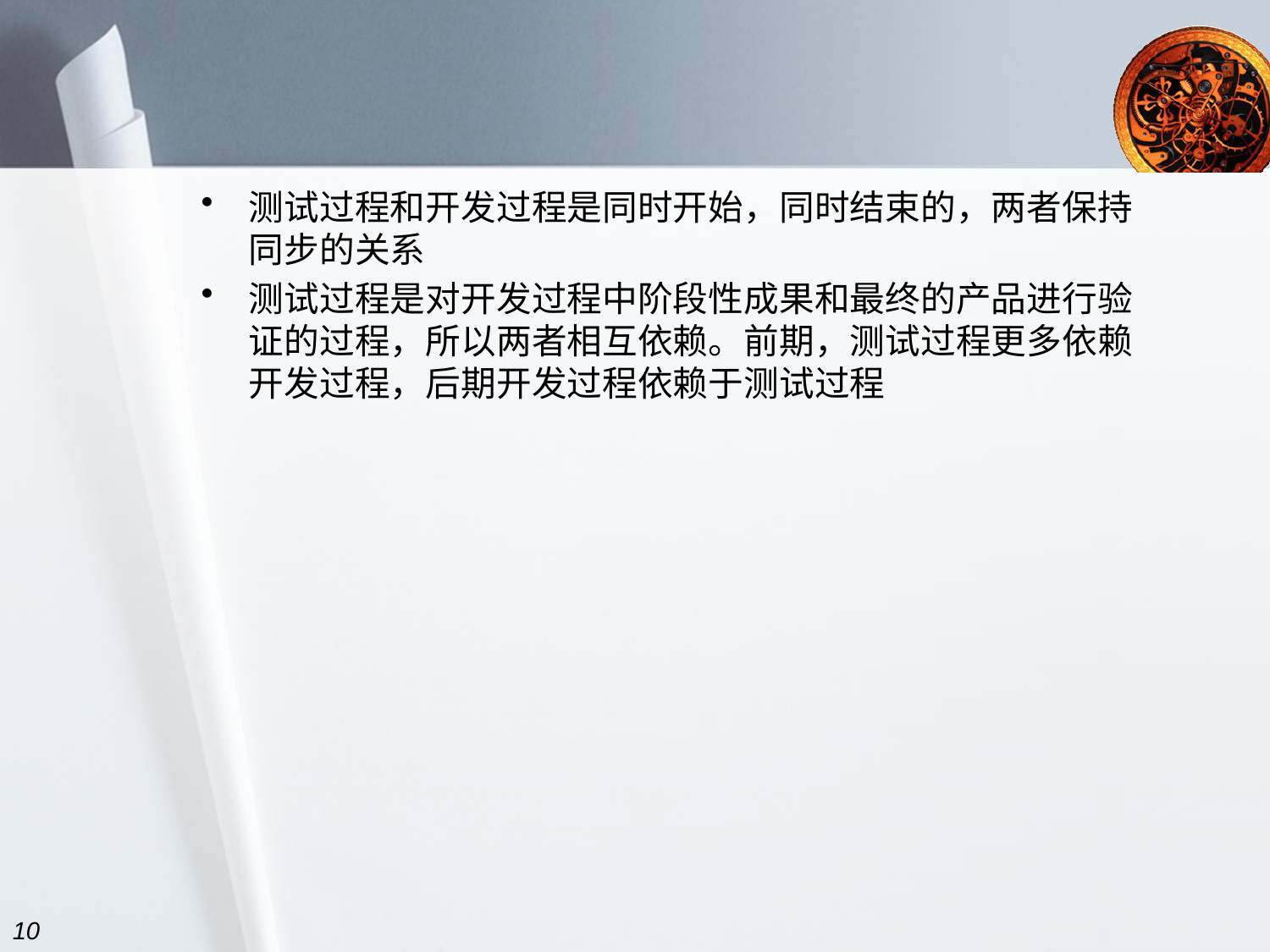

#
测试过程和开发过程是同时开始，同时结束的，两者保持同步的关系
测试过程是对开发过程中阶段性成果和最终的产品进行验证的过程，所以两者相互依赖。前期，测试过程更多依赖开发过程，后期开发过程依赖于测试过程

10